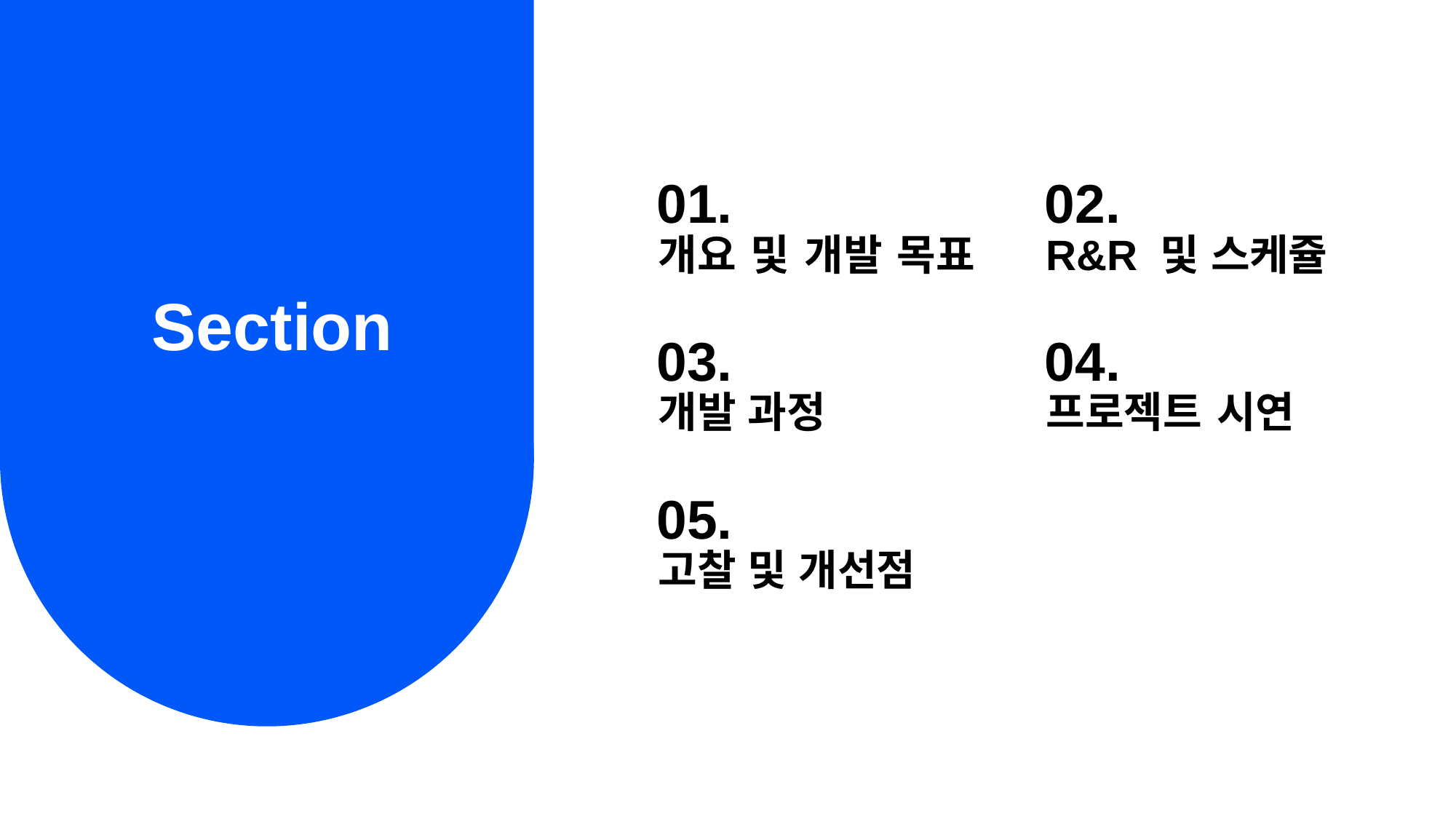

01.
02.
개요 및 개발 목표
R&R 및 스케쥴
Section
03.
04.
개발 과정
프로젝트 시연
05.
고찰 및 개선점